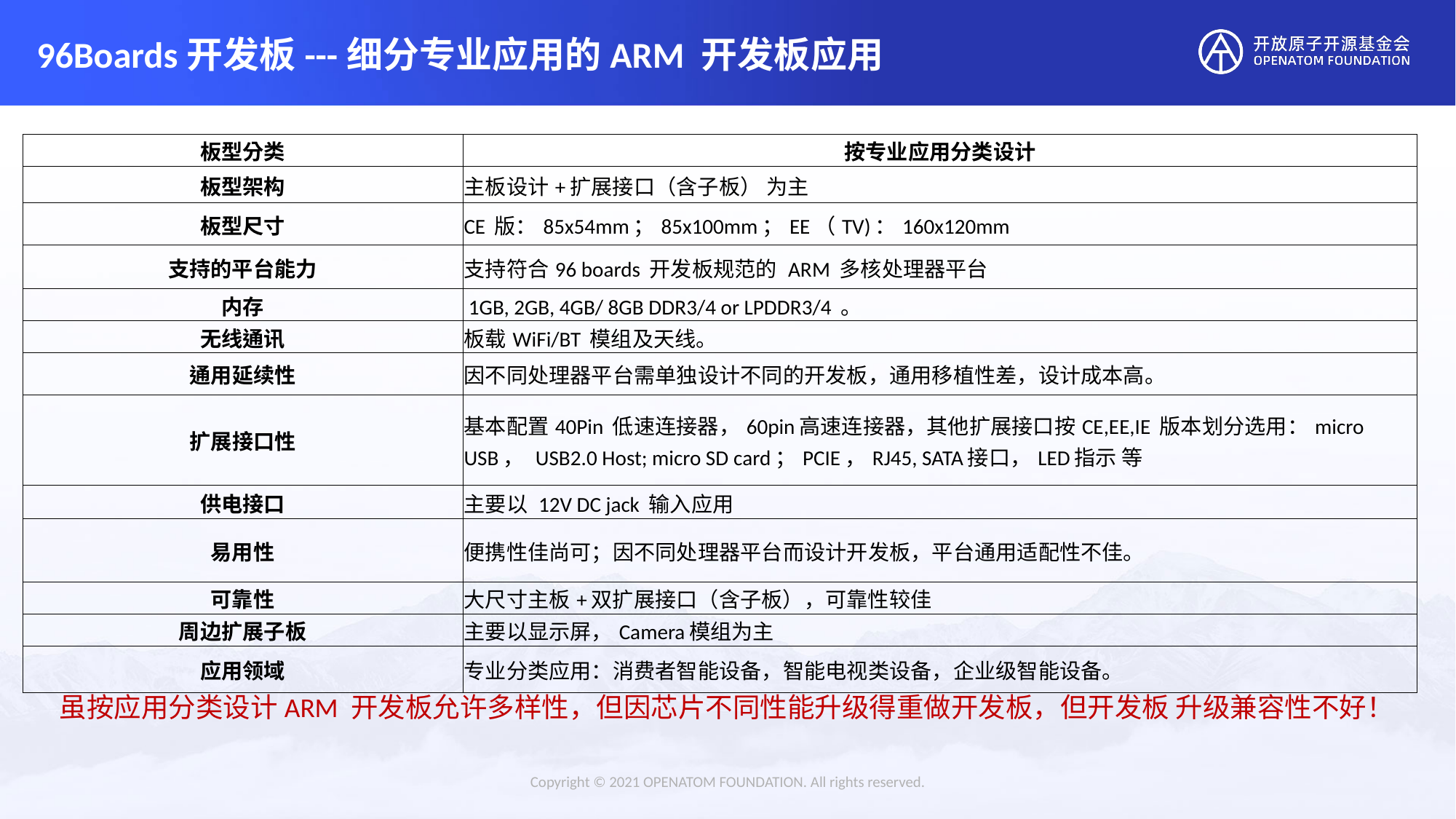

# 96Boards开发板---细分专业应用的ARM 开发板应用
| 板型分类 | 按专业应用分类设计 |
| --- | --- |
| 板型架构 | 主板设计+扩展接口（含子板） 为主 |
| 板型尺寸 | CE 版：85x54mm；85x100mm；EE（TV)：160x120mm |
| 支持的平台能力 | 支持符合96 boards 开发板规范的 ARM 多核处理器平台 |
| 内存 | 1GB, 2GB, 4GB/ 8GB DDR3/4 or LPDDR3/4 。 |
| 无线通讯 | 板载WiFi/BT 模组及天线。 |
| 通用延续性 | 因不同处理器平台需单独设计不同的开发板，通用移植性差，设计成本高。 |
| 扩展接口性 | 基本配置40Pin 低速连接器，60pin高速连接器，其他扩展接口按CE,EE,IE 版本划分选用：micro USB， USB2.0 Host; micro SD card；PCIE，RJ45, SATA接口，LED指示 等 |
| 供电接口 | 主要以 12V DC jack 输入应用 |
| 易用性 | 便携性佳尚可；因不同处理器平台而设计开发板，平台通用适配性不佳。 |
| 可靠性 | 大尺寸主板+双扩展接口（含子板），可靠性较佳 |
| 周边扩展子板 | 主要以显示屏，Camera模组为主 |
| 应用领域 | 专业分类应用：消费者智能设备，智能电视类设备，企业级智能设备。 |
虽按应用分类设计ARM 开发板允许多样性，但因芯片不同性能升级得重做开发板，但开发板 升级兼容性不好！

Copyright © 2021 OPENATOM FOUNDATION. All rights reserved.
15